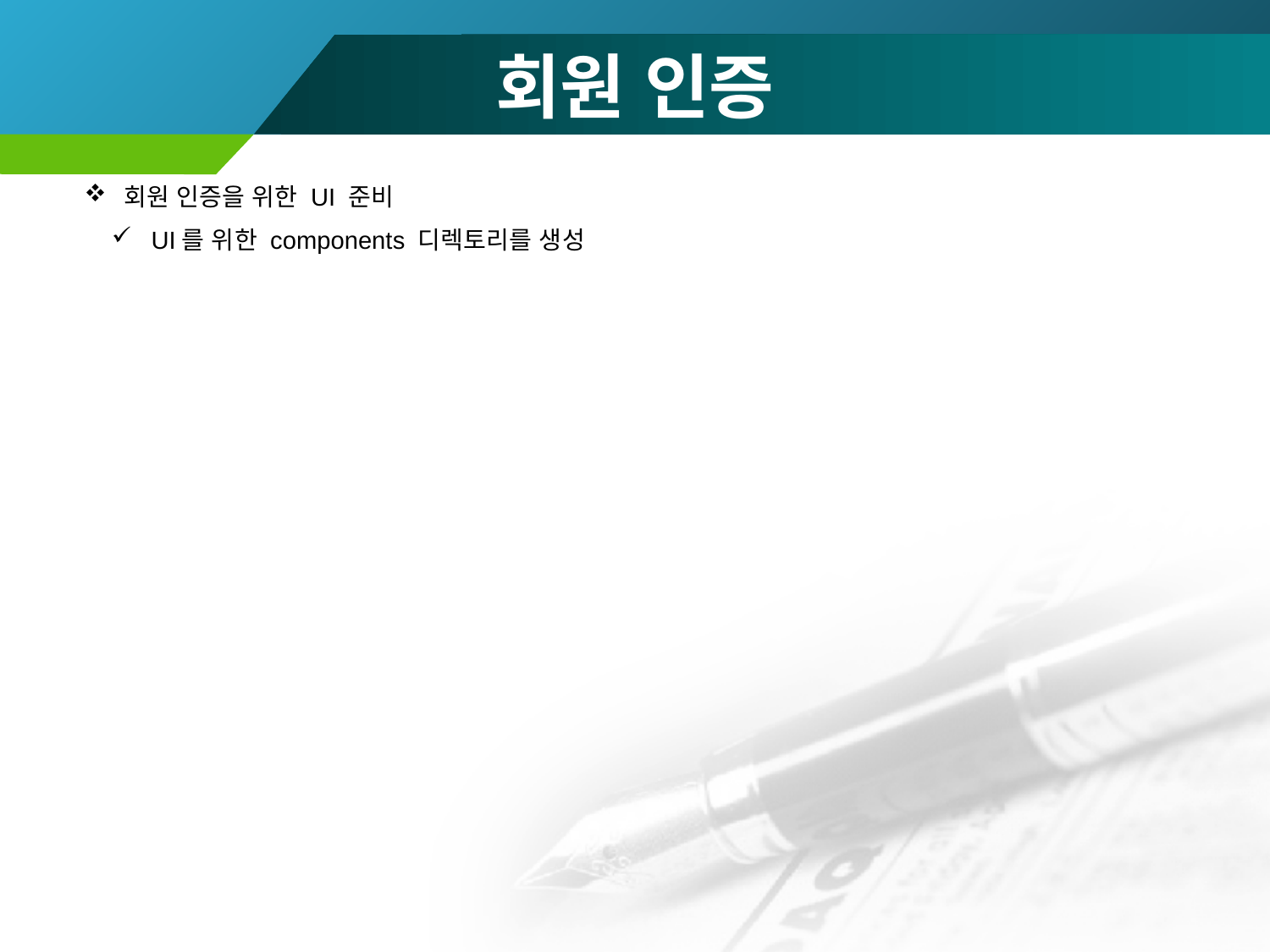

# 회원 인증
회원 인증을 위한 UI 준비
UI를 위한 components 디렉토리를 생성